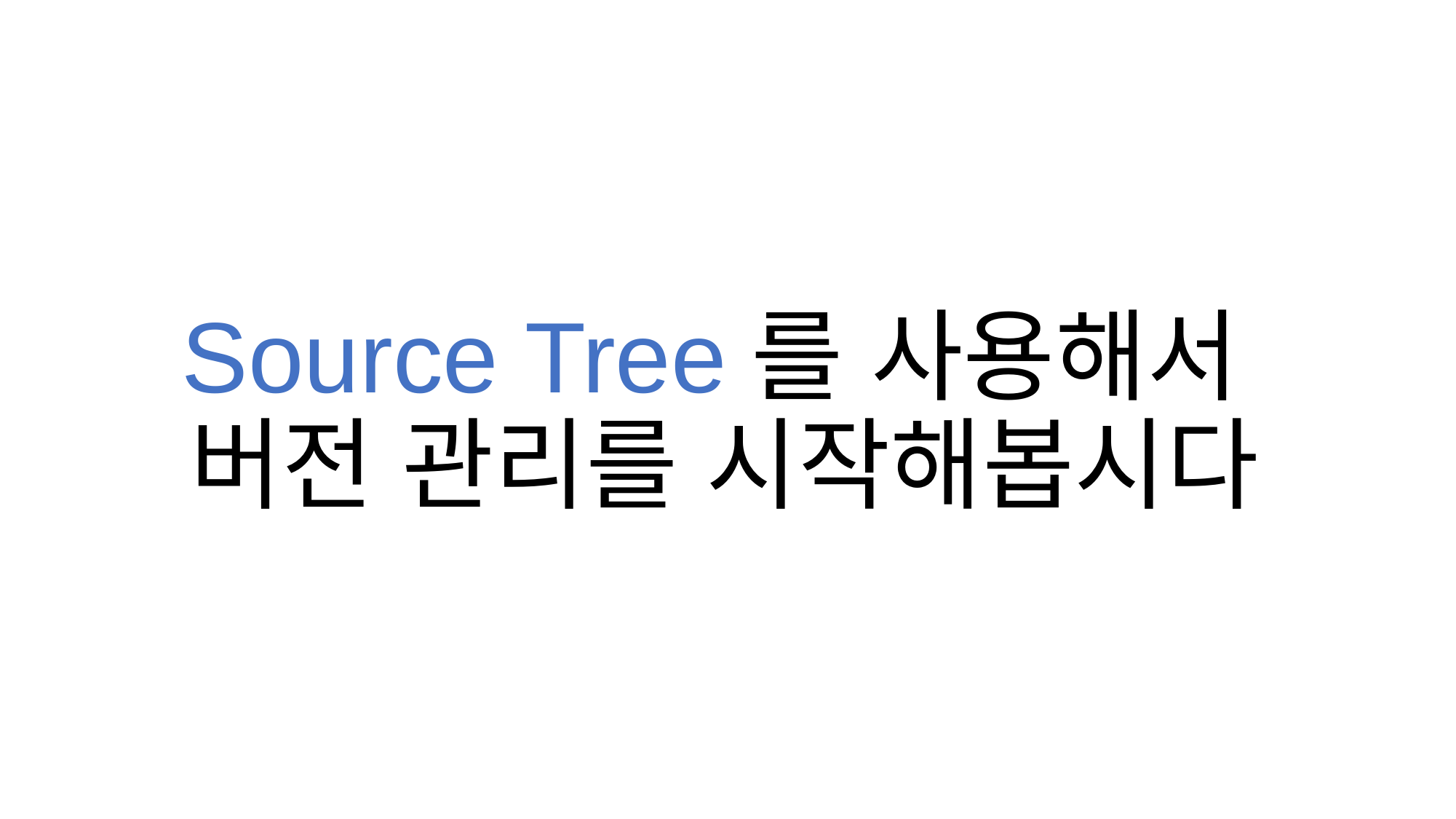

# Source Tree를 사용해서 버전 관리를 시작해봅시다